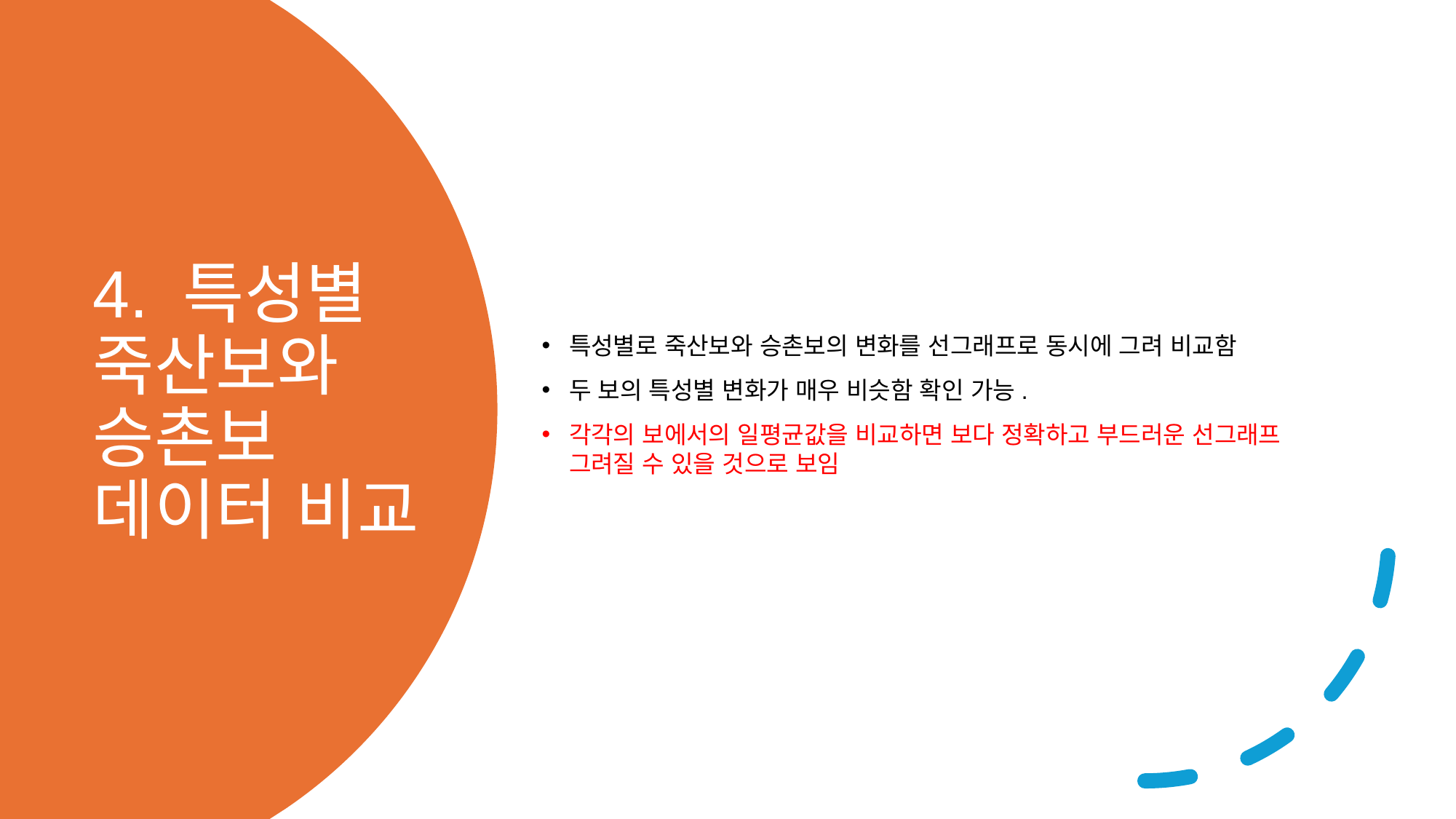

특성별로 죽산보와 승촌보의 변화를 선그래프로 동시에 그려 비교함
두 보의 특성별 변화가 매우 비슷함 확인 가능.
각각의 보에서의 일평균값을 비교하면 보다 정확하고 부드러운 선그래프 그려질 수 있을 것으로 보임
# 4. 특성별 죽산보와 승촌보 데이터 비교